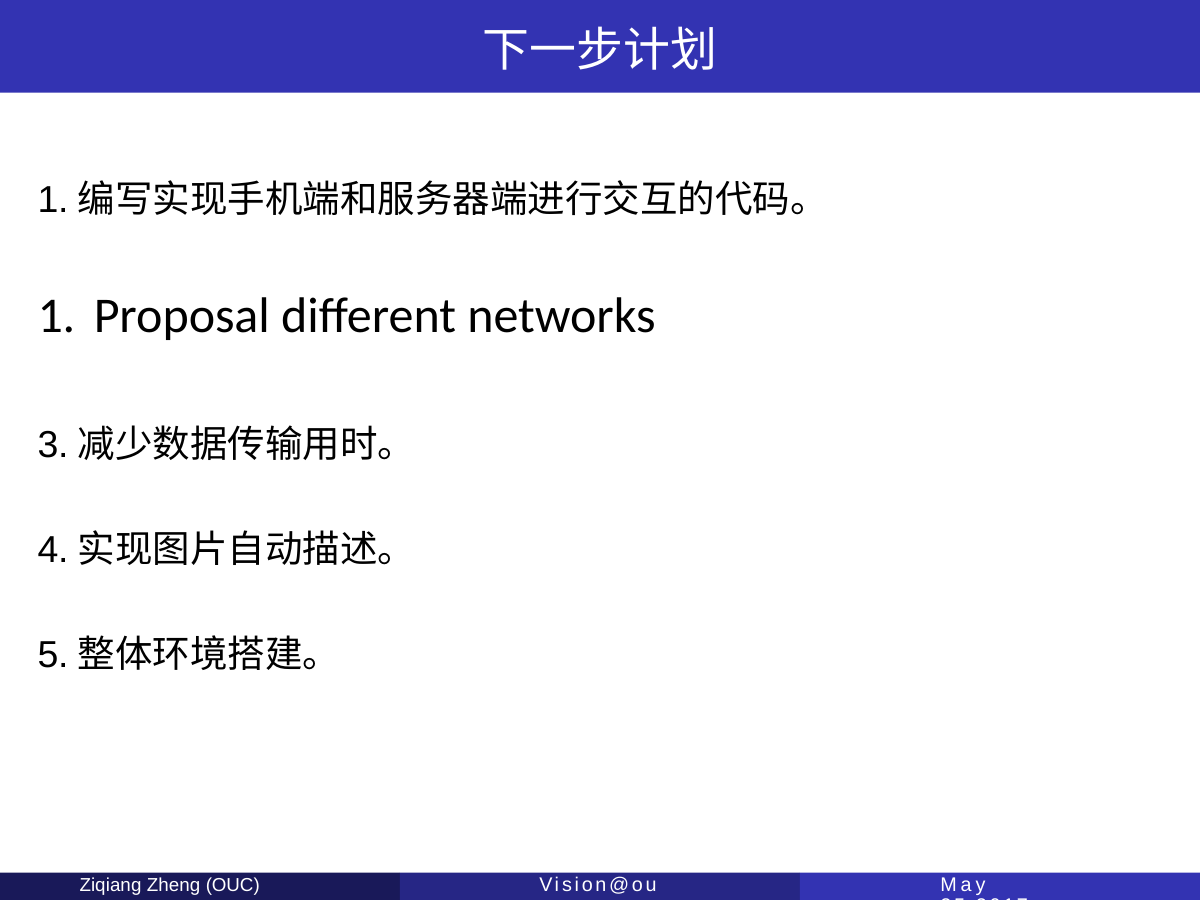

下一步计划
1.编写实现手机端和服务器端进行交互的代码。

Proposal different networks

3.减少数据传输用时。

4.实现图片自动描述。

5.整体环境搭建。

Ziqiang Zheng (OUC)
Vision@ouc
May 25,2017